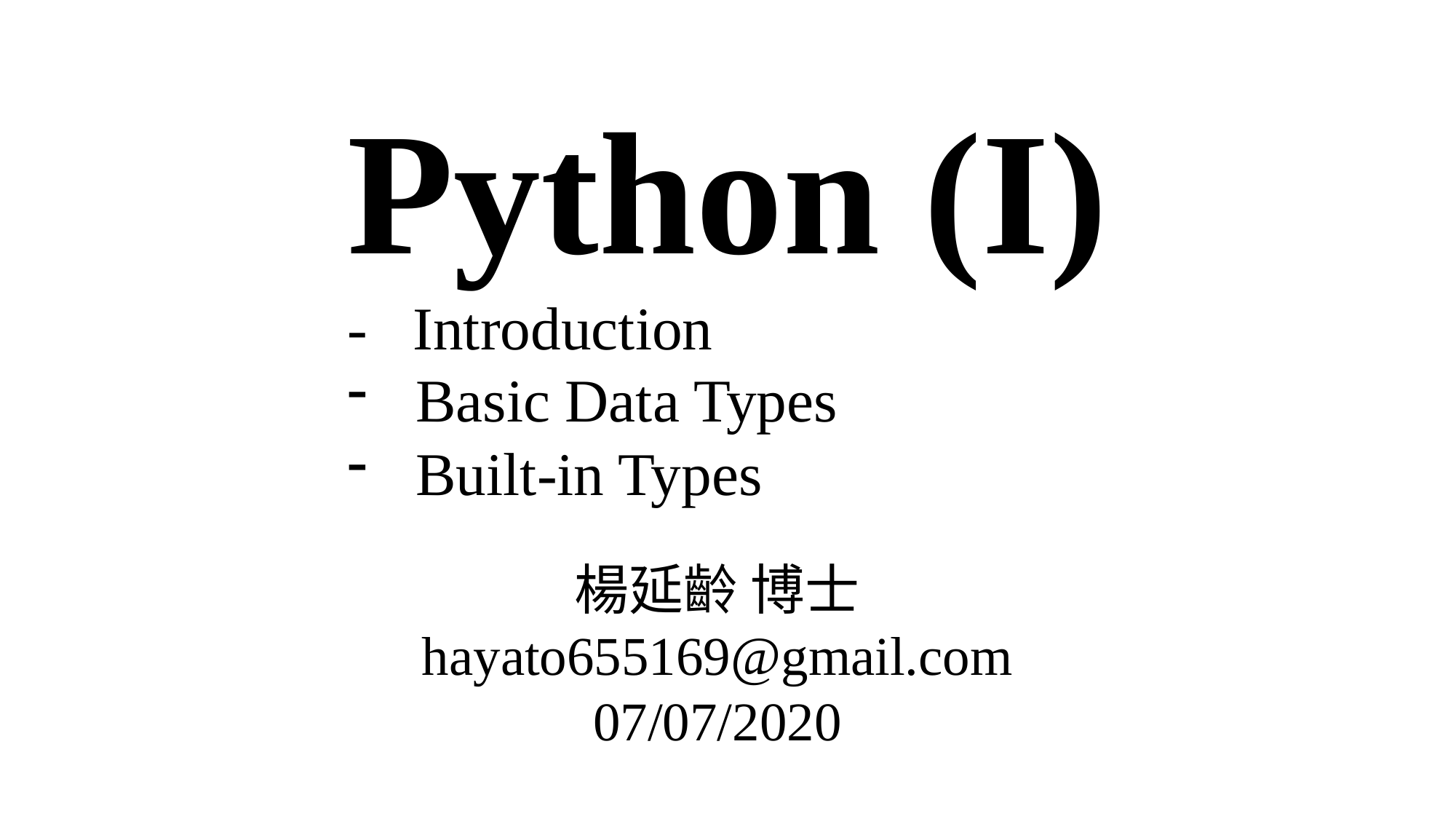

Python (I)
-   Introduction
Basic Data Types
Built-in Types

楊延齡 博士
hayato655169@gmail.com
07/07/2020